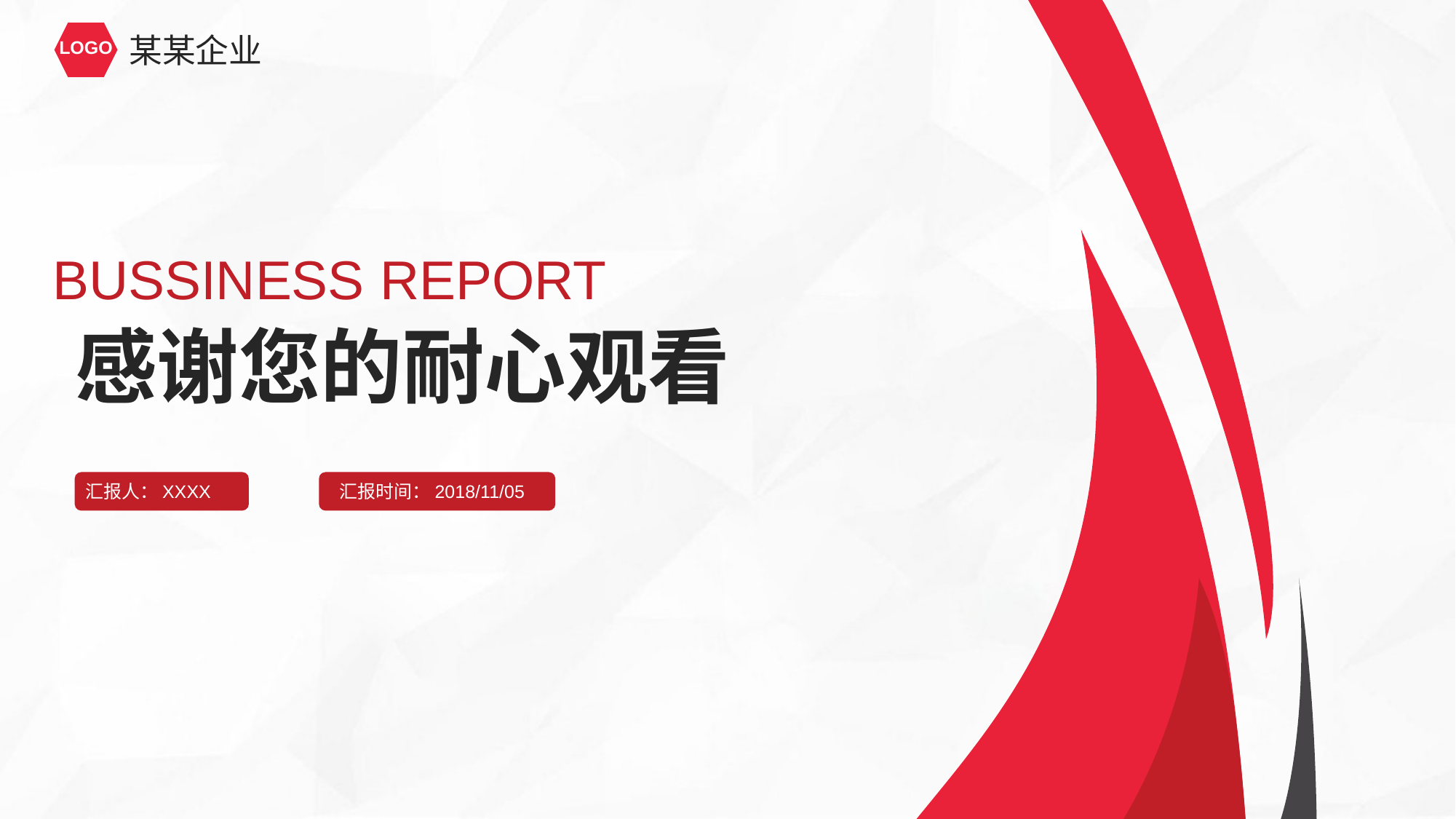

某某企业
LOGO

BUSSINESS REPORT
感谢您的耐心观看

汇报时间：2018/11/05
汇报人：XXXX